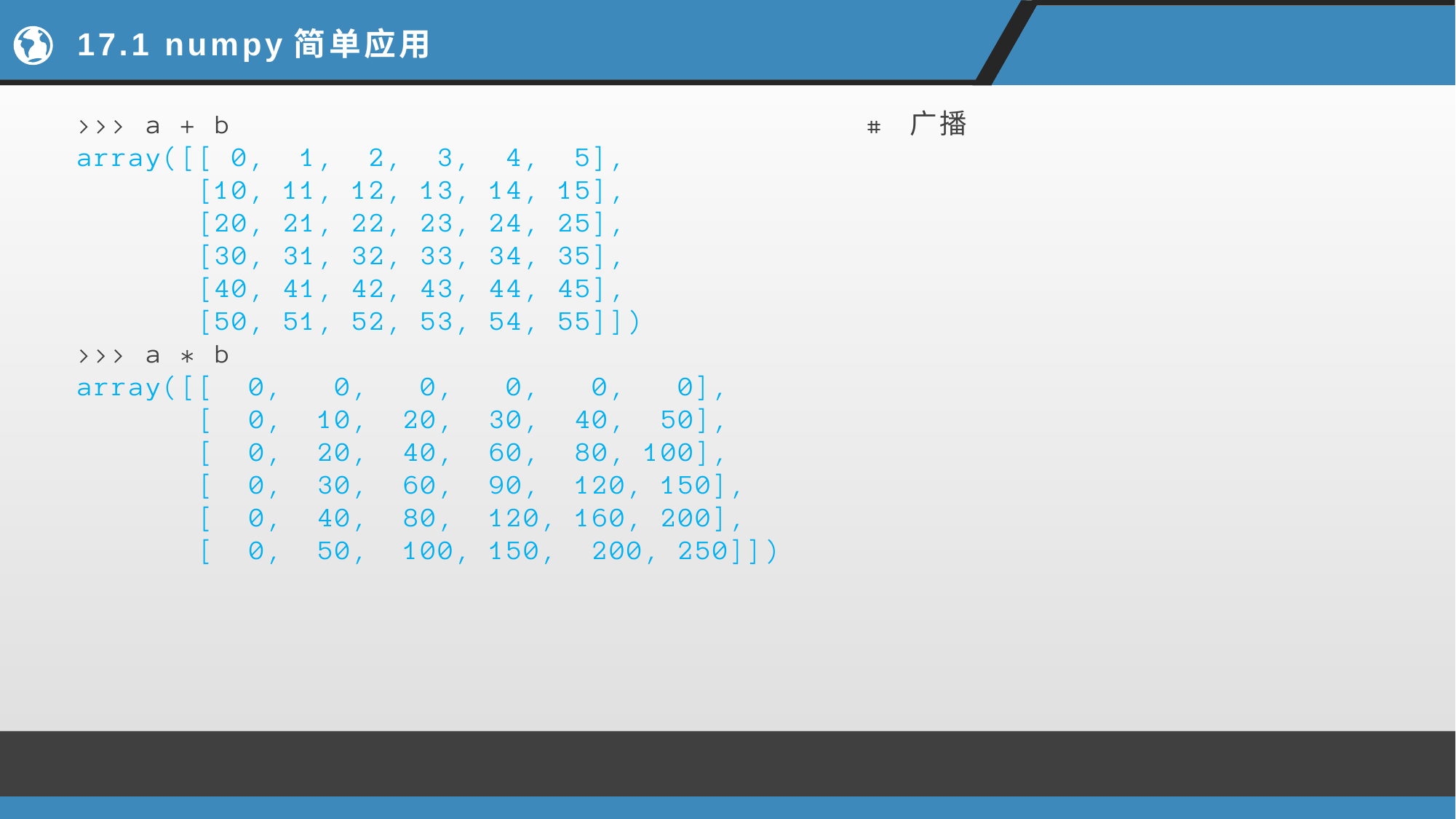

# 17.1 numpy简单应用

>>> a + b                                     # 广播
array([[ 0,  1,  2,  3,  4,  5],
       [10, 11, 12, 13, 14, 15],
       [20, 21, 22, 23, 24, 25],
       [30, 31, 32, 33, 34, 35],
       [40, 41, 42, 43, 44, 45],
       [50, 51, 52, 53, 54, 55]])
>>> a * b
array([[  0,   0,   0,   0,   0,   0],
       [  0,  10,  20,  30,  40,  50],
       [  0,  20,  40,  60,  80, 100],
       [  0,  30,  60,  90,  120, 150],
       [  0,  40,  80,  120, 160, 200],
       [  0,  50,  100, 150,  200, 250]])